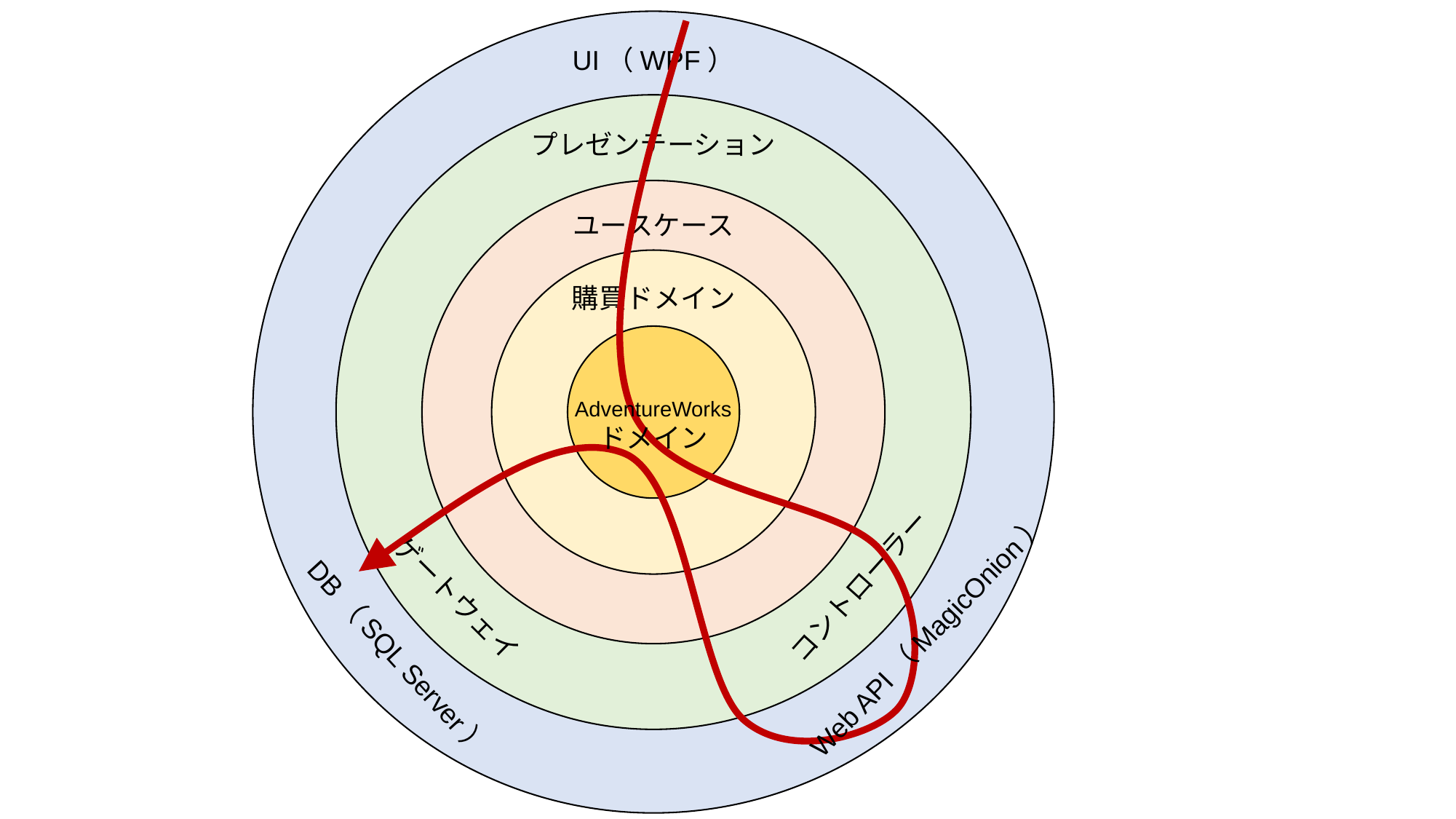

UI（WPF）

プレゼンテーション

ユースケース

購買ドメイン

AdventureWorks
ドメイン
コントローラー
ゲートウェイ
Web API（MagicOnion）
DB（SQL Server）